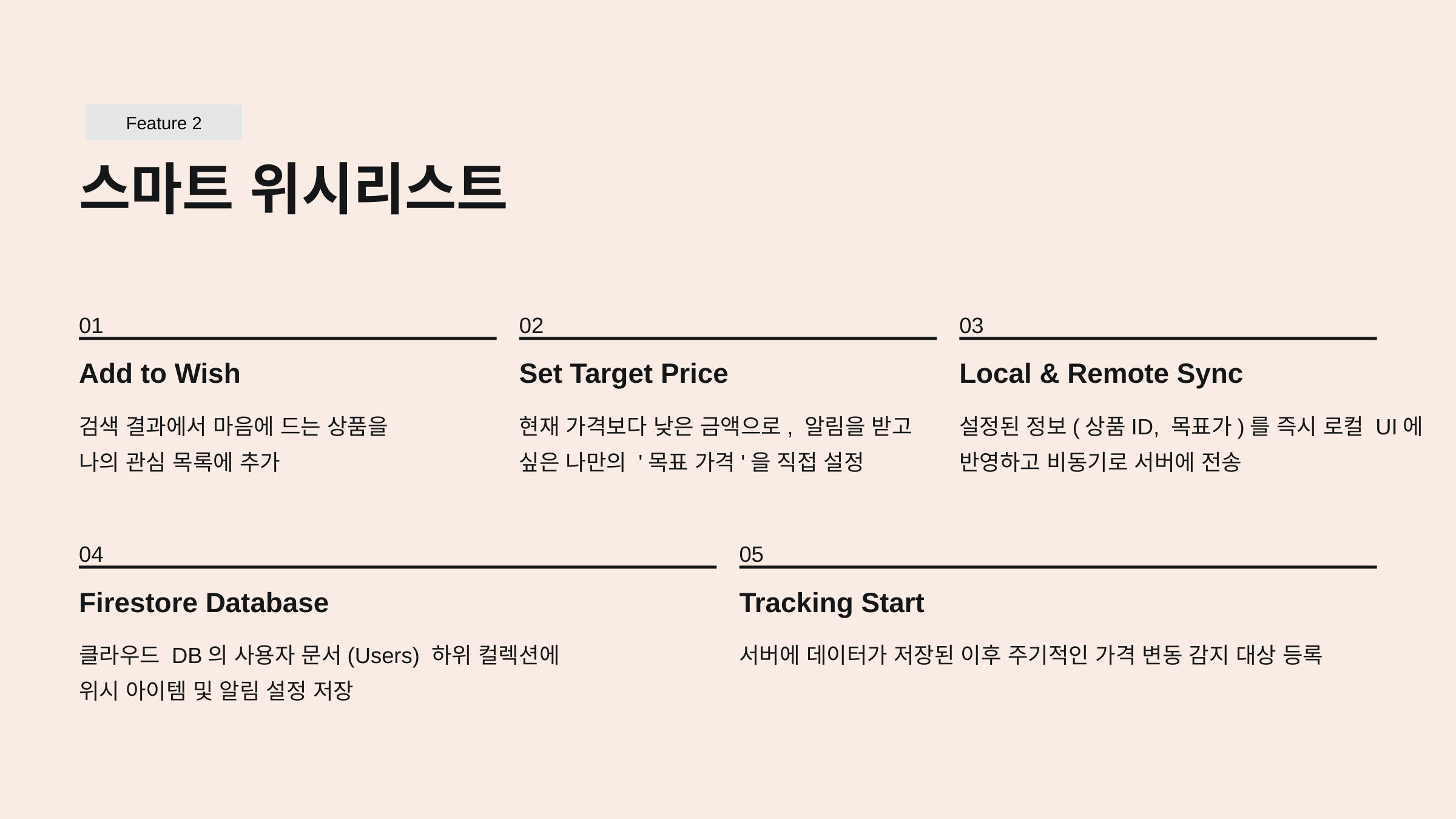

Feature 2
스마트 위시리스트
01
02
03

Add to Wish
Set Target Price
Local & Remote Sync
검색 결과에서 마음에 드는 상품을
나의 관심 목록에 추가
현재 가격보다 낮은 금액으로, 알림을 받고
싶은 나만의 '목표 가격'을 직접 설정
설정된 정보(상품ID, 목표가)를 즉시 로컬 UI에
반영하고 비동기로 서버에 전송
04
05

Firestore Database
Tracking Start
클라우드 DB의 사용자 문서(Users) 하위 컬렉션에
위시 아이템 및 알림 설정 저장
서버에 데이터가 저장된 이후 주기적인 가격 변동 감지 대상 등록